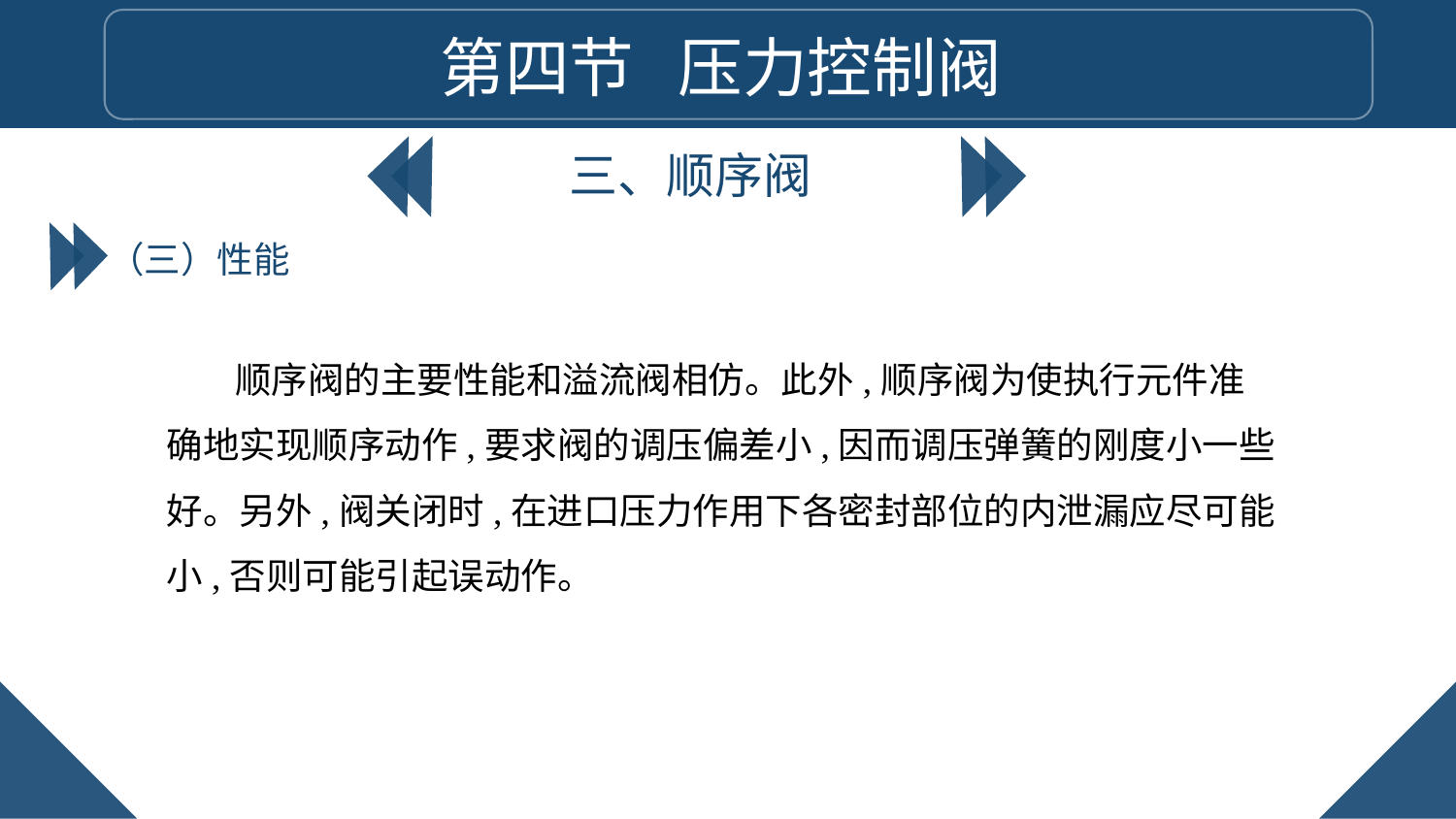

第四节   压力控制阀
三、顺序阀

（三）性能

顺序阀的主要性能和溢流阀相仿。此外,顺序阀为使执行元件准确地实现顺序动作,要求阀的调压偏差小,因而调压弹簧的刚度小一些好。另外,阀关闭时,在进口压力作用下各密封部位的内泄漏应尽可能小,否则可能引起误动作。